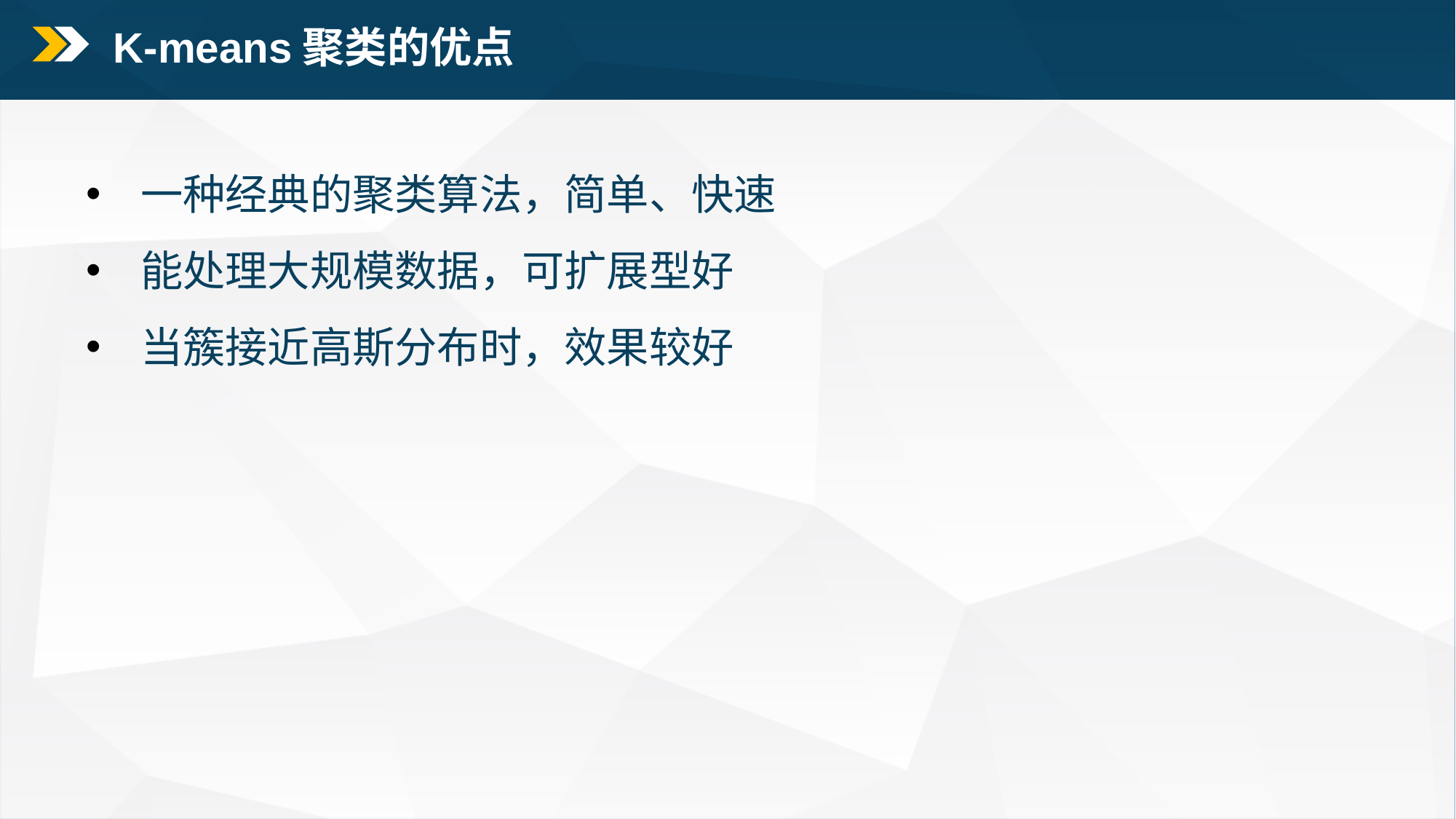

K-means聚类的优点
一种经典的聚类算法，简单、快速
能处理大规模数据，可扩展型好
当簇接近高斯分布时，效果较好